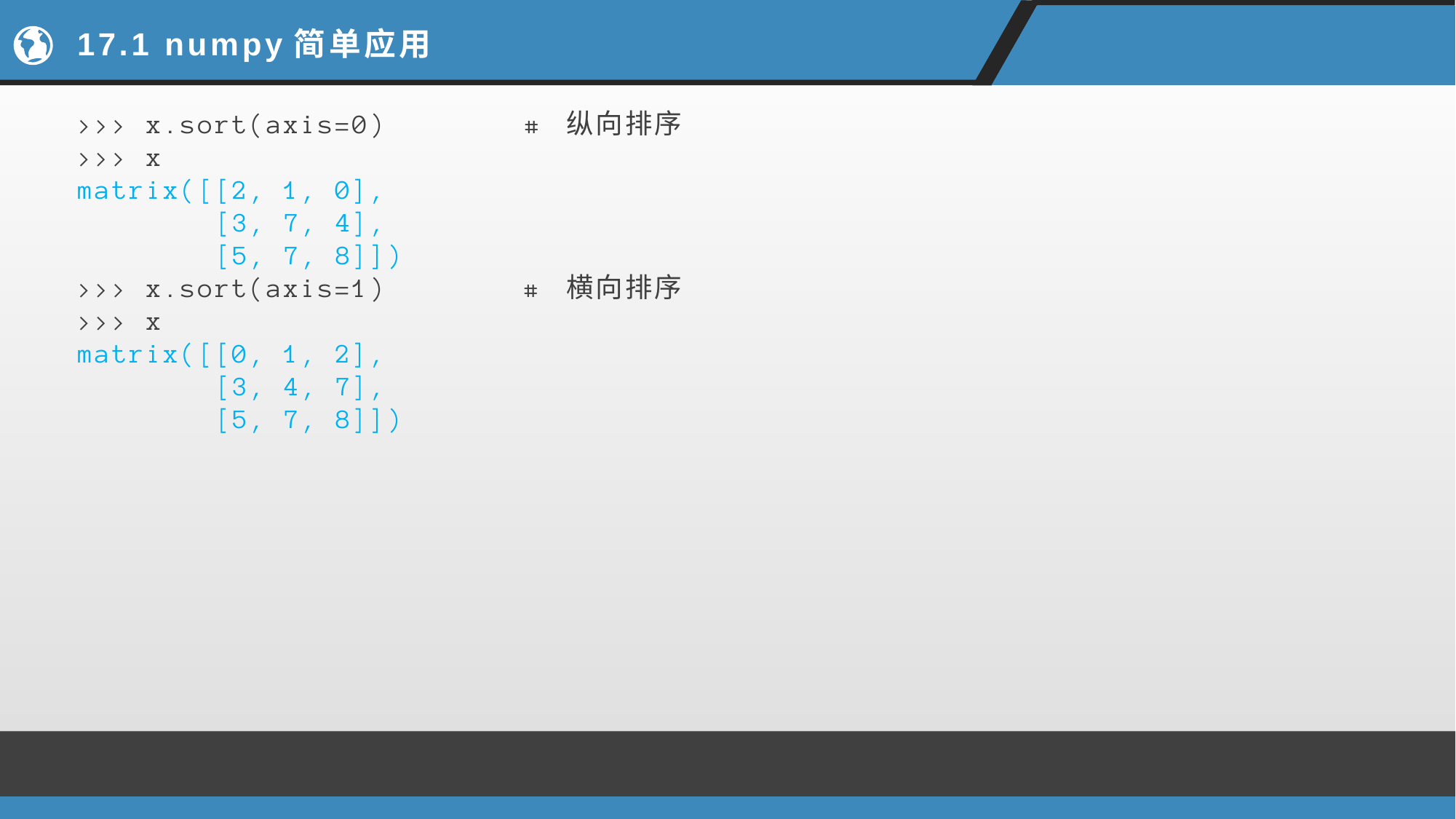

# 17.1 numpy简单应用

>>> x.sort(axis=0)        # 纵向排序
>>> x
matrix([[2, 1, 0],
        [3, 7, 4],
        [5, 7, 8]])
>>> x.sort(axis=1)        # 横向排序
>>> x
matrix([[0, 1, 2],
        [3, 4, 7],
        [5, 7, 8]])